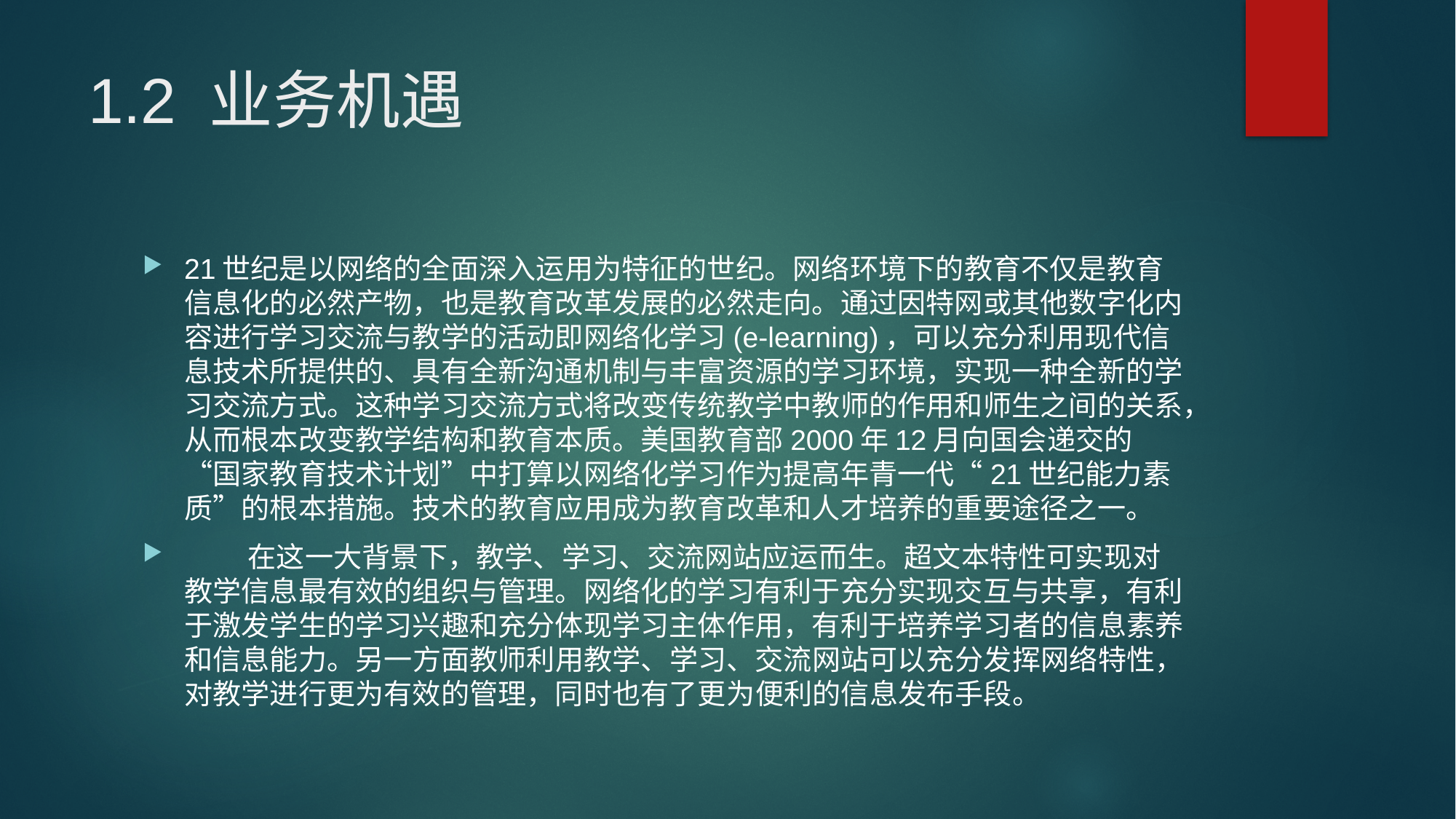

# 1.2 业务机遇
21世纪是以网络的全面深入运用为特征的世纪。网络环境下的教育不仅是教育信息化的必然产物，也是教育改革发展的必然走向。通过因特网或其他数字化内容进行学习交流与教学的活动即网络化学习(e-learning)，可以充分利用现代信息技术所提供的、具有全新沟通机制与丰富资源的学习环境，实现一种全新的学习交流方式。这种学习交流方式将改变传统教学中教师的作用和师生之间的关系，从而根本改变教学结构和教育本质。美国教育部2000年12月向国会递交的“国家教育技术计划”中打算以网络化学习作为提高年青一代“21世纪能力素质”的根本措施。技术的教育应用成为教育改革和人才培养的重要途径之一。
         在这一大背景下，教学、学习、交流网站应运而生。超文本特性可实现对教学信息最有效的组织与管理。网络化的学习有利于充分实现交互与共享，有利于激发学生的学习兴趣和充分体现学习主体作用，有利于培养学习者的信息素养和信息能力。另一方面教师利用教学、学习、交流网站可以充分发挥网络特性，对教学进行更为有效的管理，同时也有了更为便利的信息发布手段。